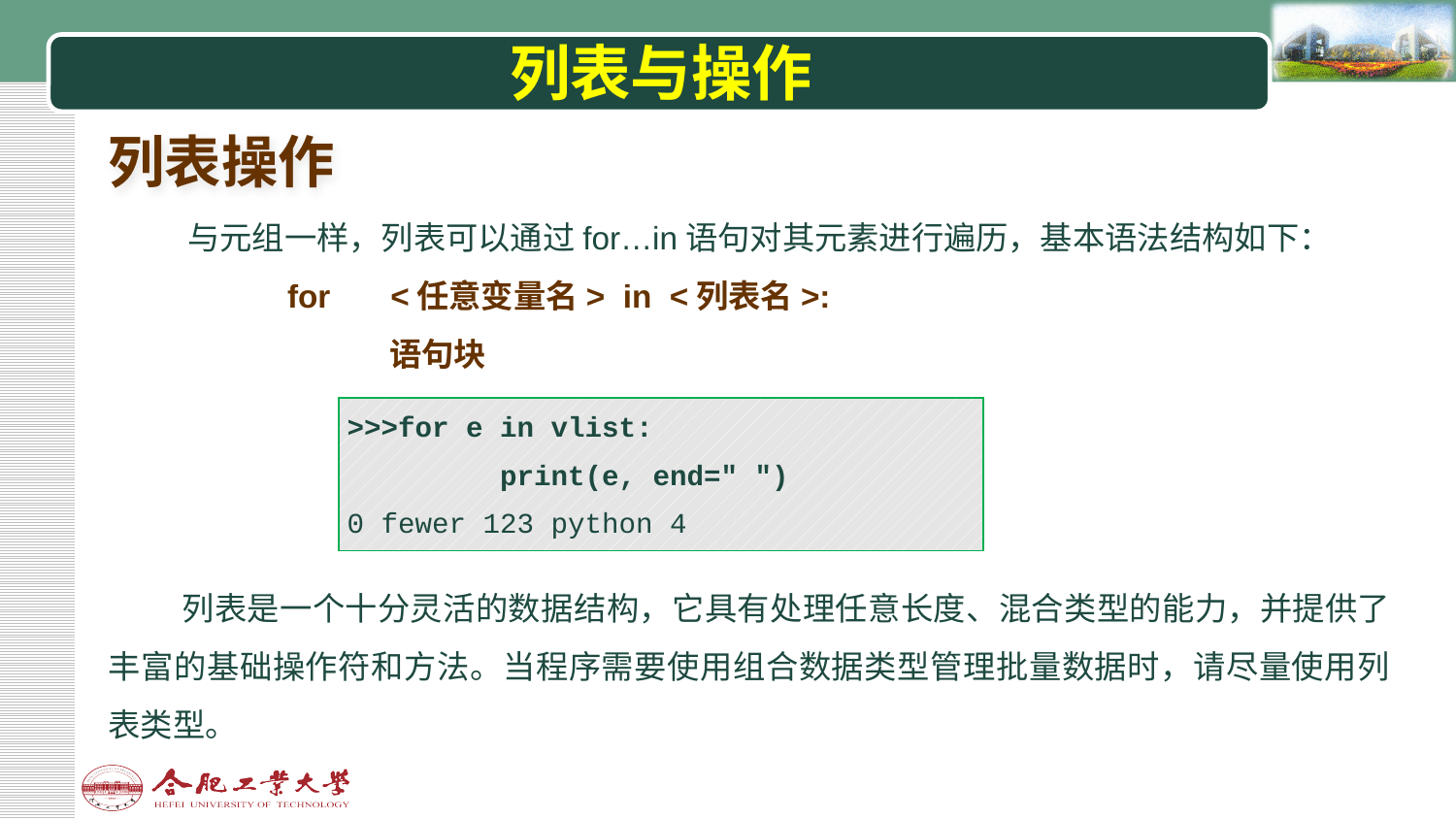

# 列表与操作
列表操作
    与元组一样，列表可以通过for…in语句对其元素进行遍历，基本语法结构如下：
for 	<任意变量名>  in  <列表名>:
             语句块
| >>>for e in vlist: print(e, end=" ") 0 fewer 123 python 4 |
| --- |
   列表是一个十分灵活的数据结构，它具有处理任意长度、混合类型的能力，并提供了丰富的基础操作符和方法。当程序需要使用组合数据类型管理批量数据时，请尽量使用列表类型。